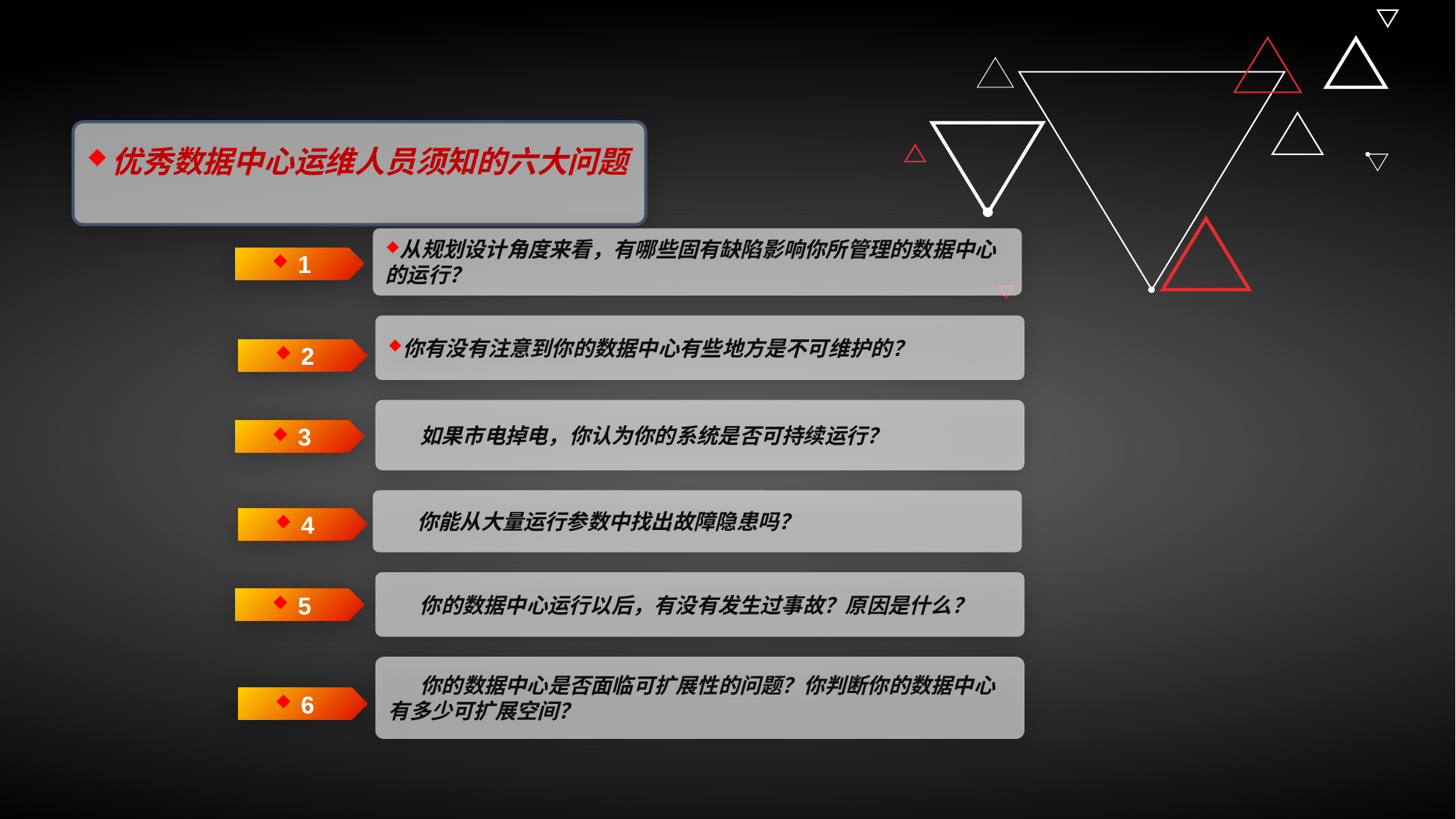

优秀数据中心运维人员须知的六大问题

从规划设计角度来看，有哪些固有缺陷影响你所管理的数据中心的运行？
1
你有没有注意到你的数据中心有些地方是不可维护的？
2
如果市电掉电，你认为你的系统是否可持续运行？
3
你能从大量运行参数中找出故障隐患吗？
4
你的数据中心运行以后，有没有发生过事故？原因是什么？
5
你的数据中心是否面临可扩展性的问题？你判断你的数据中心有多少可扩展空间？
6